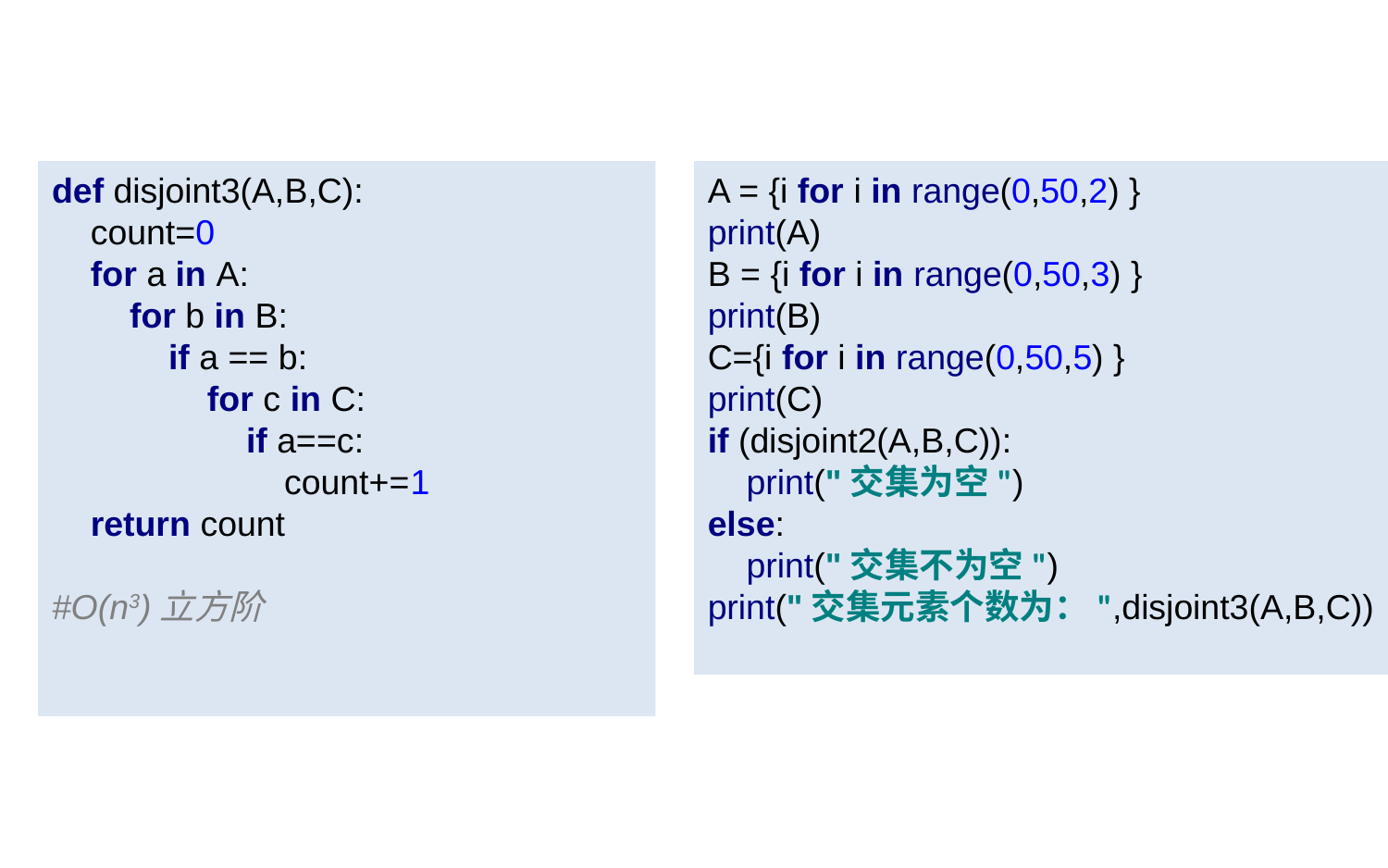

def disjoint3(A,B,C):
    count=0
    for a in A:
        for b in B:
            if a == b:
                for c in C:
                    if a==c:
                        count+=1
    return count
#O(n3)立方阶

A = {i for i in range(0,50,2) }
print(A)
B = {i for i in range(0,50,3) }
print(B)
C={i for i in range(0,50,5) }
print(C)
if (disjoint2(A,B,C)):
    print("交集为空")
else:
    print("交集不为空")
print("交集元素个数为：",disjoint3(A,B,C))